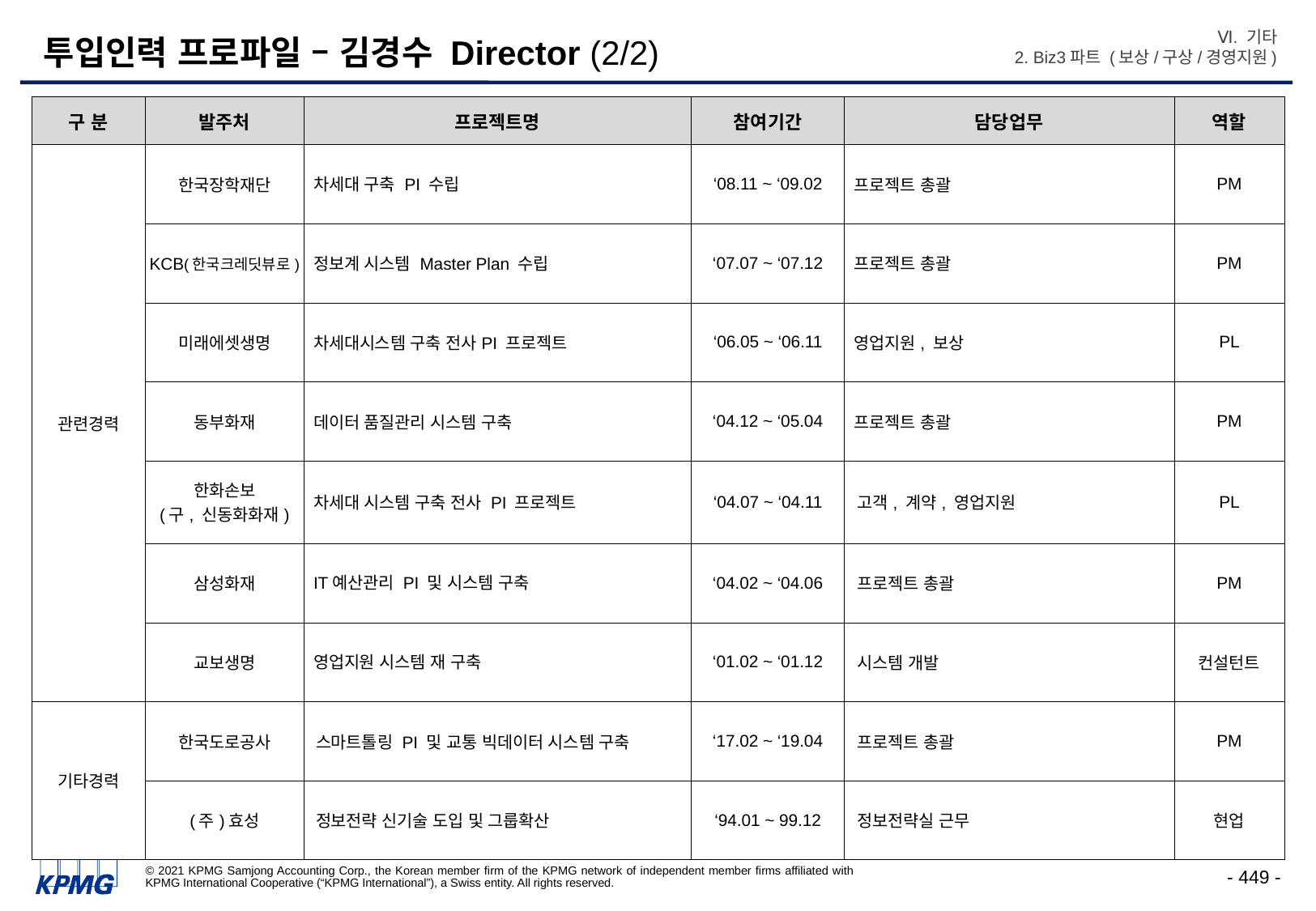

Ⅵ. 기타
2. Biz3파트 (보상/구상/경영지원)
# 투입인력 프로파일 – 김경수 Director (2/2)
| 구 분 | 발주처 | 프로젝트명 | 참여기간 | 담당업무 | 역할 |
| --- | --- | --- | --- | --- | --- |
| 관련경력 | 한국장학재단 | 차세대 구축 PI 수립 | ‘08.11 ~ ‘09.02 | 프로젝트 총괄 | PM |
|  | KCB(한국크레딧뷰로) | 정보계 시스템 Master Plan 수립 | ‘07.07 ~ ‘07.12 | 프로젝트 총괄 | PM |
|  | 미래에셋생명 | 차세대시스템 구축 전사PI 프로젝트 | ‘06.05 ~ ‘06.11 | 영업지원, 보상 | PL |
|  | 동부화재 | 데이터 품질관리 시스템 구축 | ‘04.12 ~ ‘05.04 | 프로젝트 총괄 | PM |
|  | 한화손보 (구, 신동화화재) | 차세대 시스템 구축 전사 PI 프로젝트 | ‘04.07 ~ ‘04.11 | 고객, 계약, 영업지원 | PL |
|  | 삼성화재 | IT예산관리 PI 및 시스템 구축 | ‘04.02 ~ ‘04.06 | 프로젝트 총괄 | PM |
|  | 교보생명 | 영업지원 시스템 재 구축 | ‘01.02 ~ ‘01.12 | 시스템 개발 | 컨설턴트 |
| 기타경력 | 한국도로공사 | 스마트톨링 PI 및 교통 빅데이터 시스템 구축 | ‘17.02 ~ ‘19.04 | 프로젝트 총괄 | PM |
|  | (주)효성 | 정보전략 신기술 도입 및 그룹확산 | ‘94.01 ~ 99.12 | 정보전략실 근무 | 현업 |